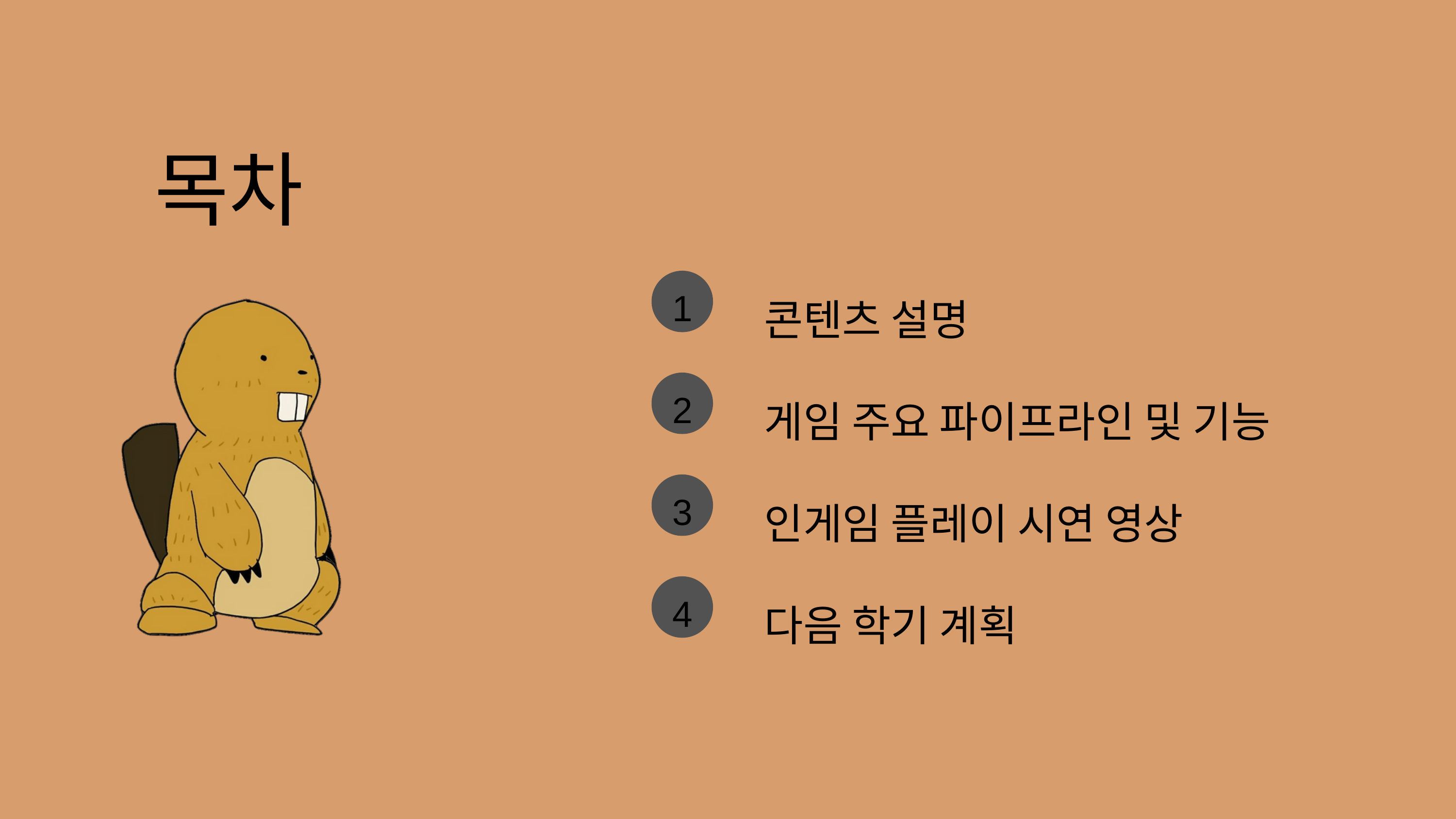

목차

콘텐츠 설명
1
게임 주요 파이프라인 및 기능

2
인게임 플레이 시연 영상

3
다음 학기 계획

4